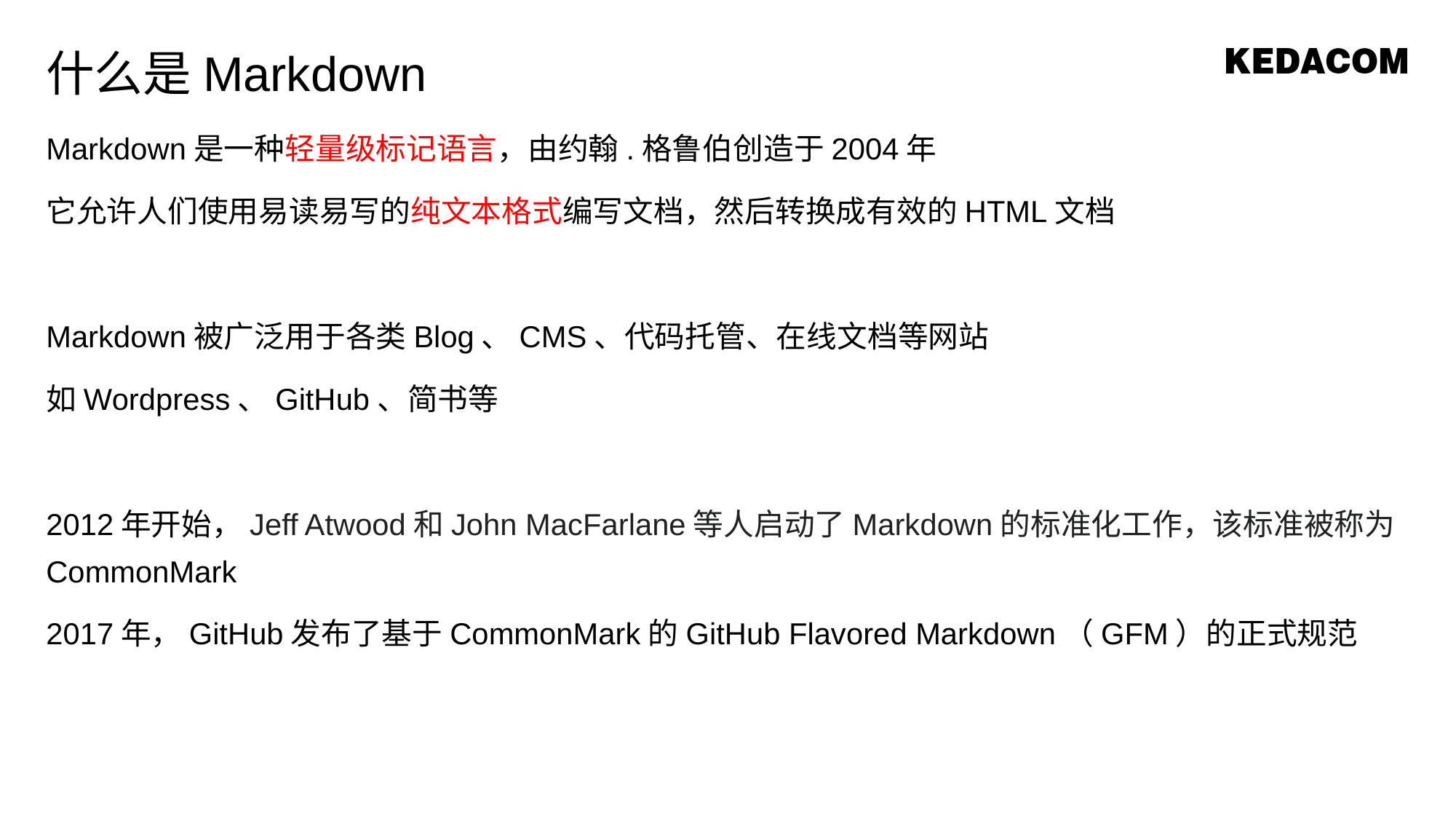

什么是Markdown
Markdown是一种轻量级标记语言，由约翰.格鲁伯创造于2004年
它允许人们使用易读易写的纯文本格式编写文档，然后转换成有效的HTML文档

Markdown被广泛用于各类Blog、CMS、代码托管、在线文档等网站
如Wordpress、GitHub、简书等

2012年开始，Jeff Atwood和John MacFarlane等人启动了Markdown的标准化工作，该标准被称为CommonMark
2017年，GitHub发布了基于CommonMark的GitHub Flavored Markdown（GFM）的正式规范